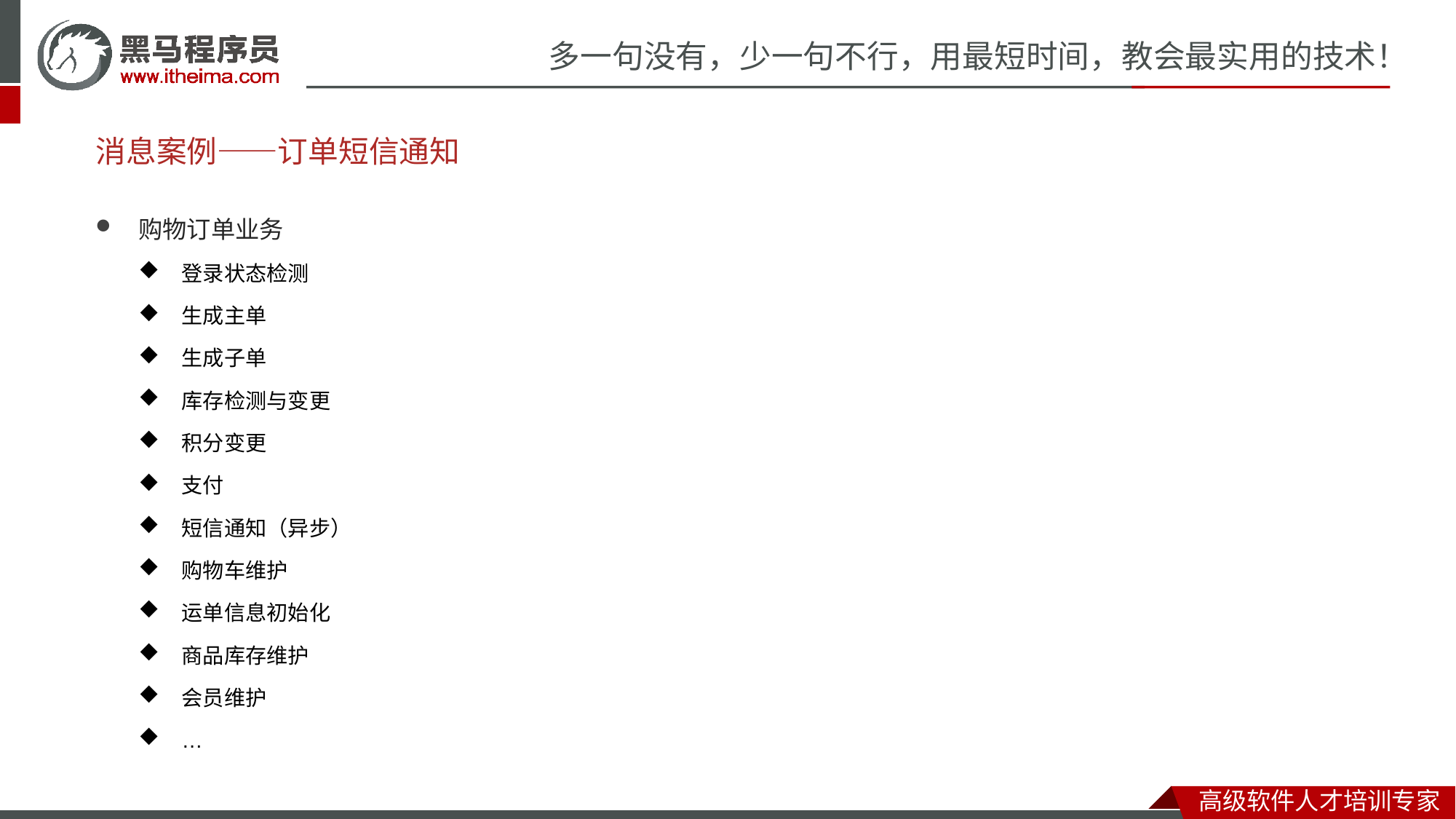

# 消息案例——订单短信通知
购物订单业务
登录状态检测
生成主单
生成子单
库存检测与变更
积分变更
支付
短信通知（异步）
购物车维护
运单信息初始化
商品库存维护
会员维护
…